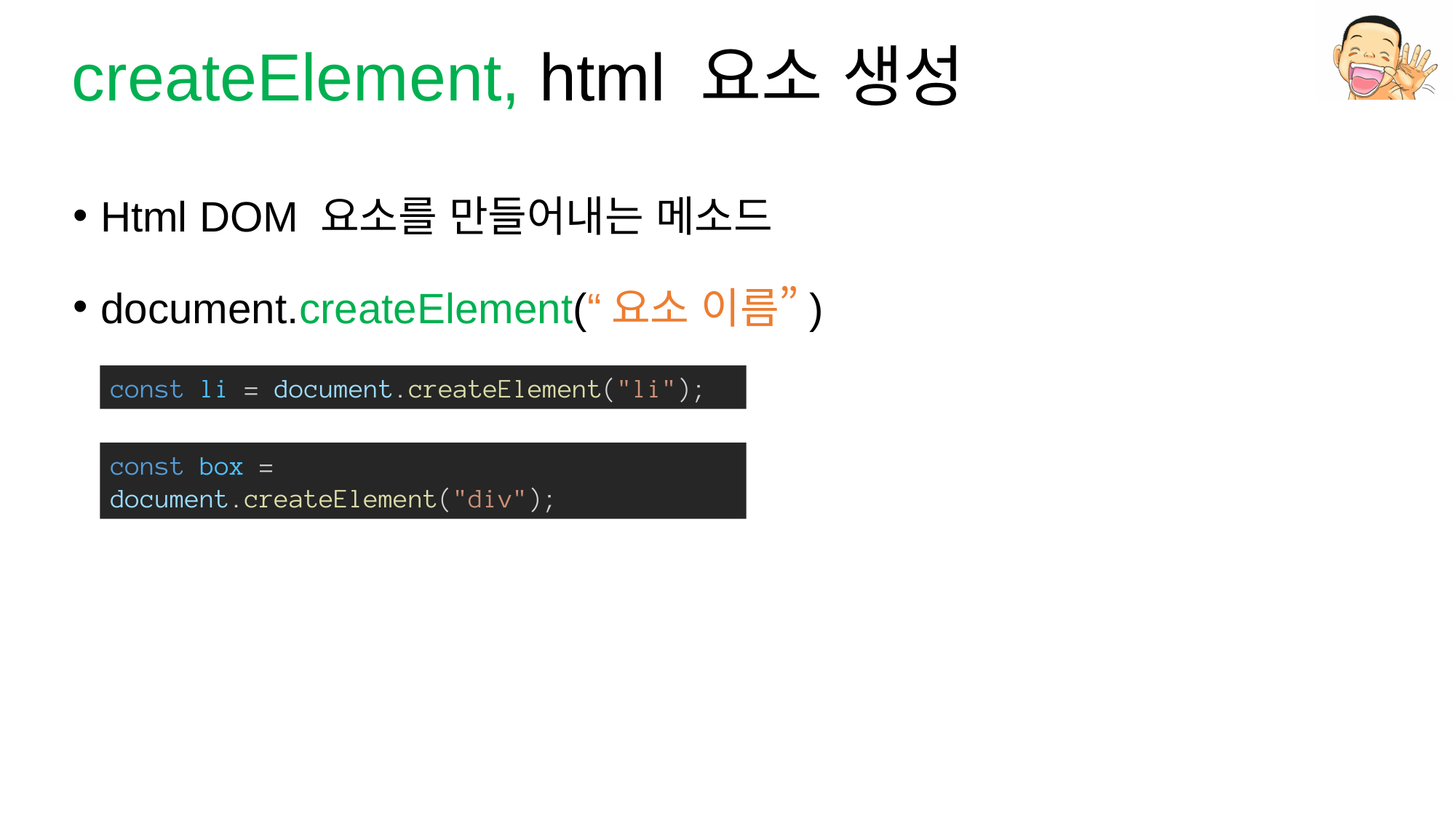

# createElement, html 요소 생성
Html DOM 요소를 만들어내는 메소드
document.createElement(“요소 이름”)

const li = document.createElement("li");
const box = document.createElement("div");